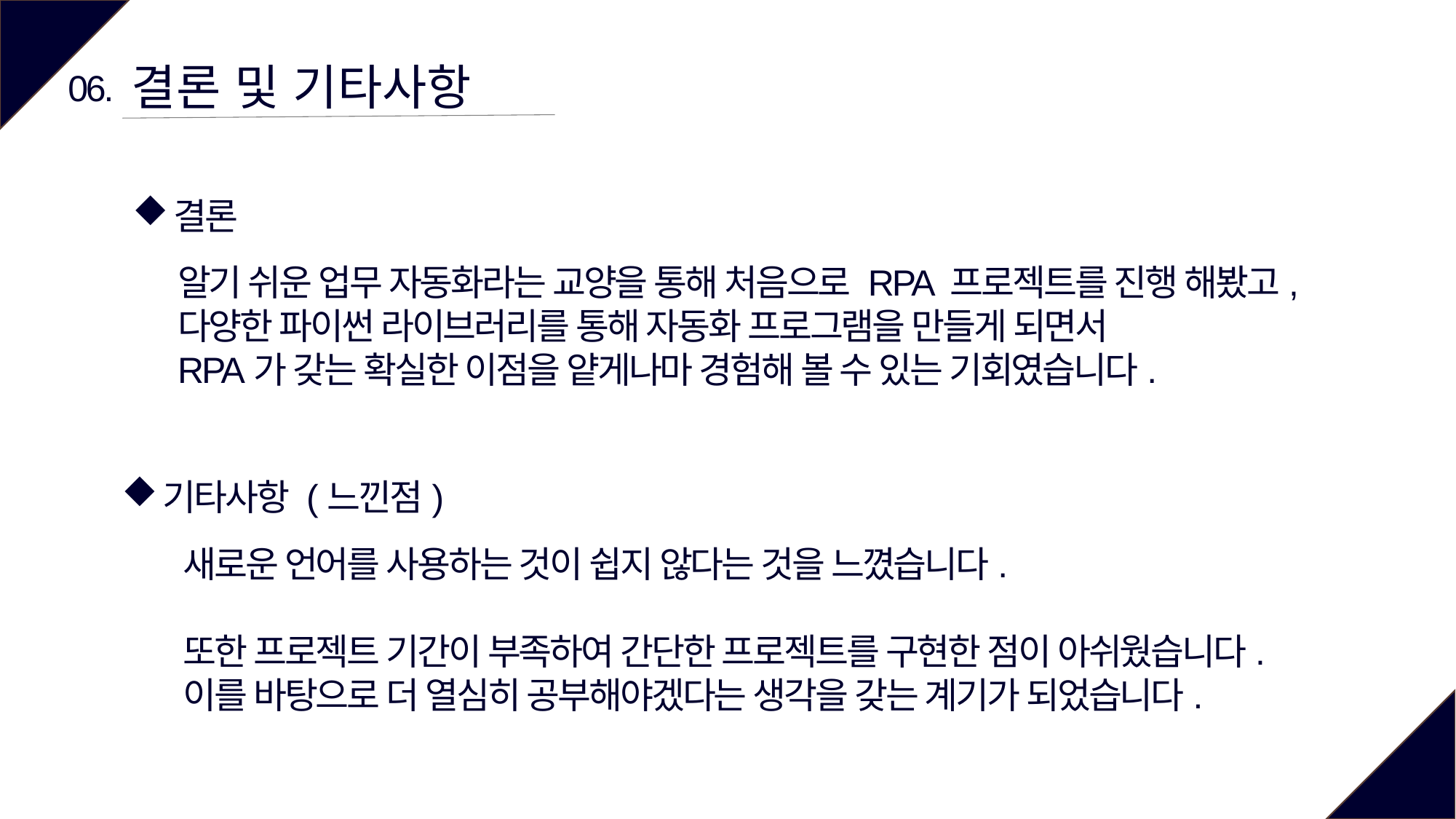

결론 및 기타사항
06.
결론
알기 쉬운 업무 자동화라는 교양을 통해 처음으로 RPA 프로젝트를 진행 해봤고,
다양한 파이썬 라이브러리를 통해 자동화 프로그램을 만들게 되면서
RPA가 갖는 확실한 이점을 얕게나마 경험해 볼 수 있는 기회였습니다.
기타사항 (느낀점)
새로운 언어를 사용하는 것이 쉽지 않다는 것을 느꼈습니다.
또한 프로젝트 기간이 부족하여 간단한 프로젝트를 구현한 점이 아쉬웠습니다.
이를 바탕으로 더 열심히 공부해야겠다는 생각을 갖는 계기가 되었습니다.